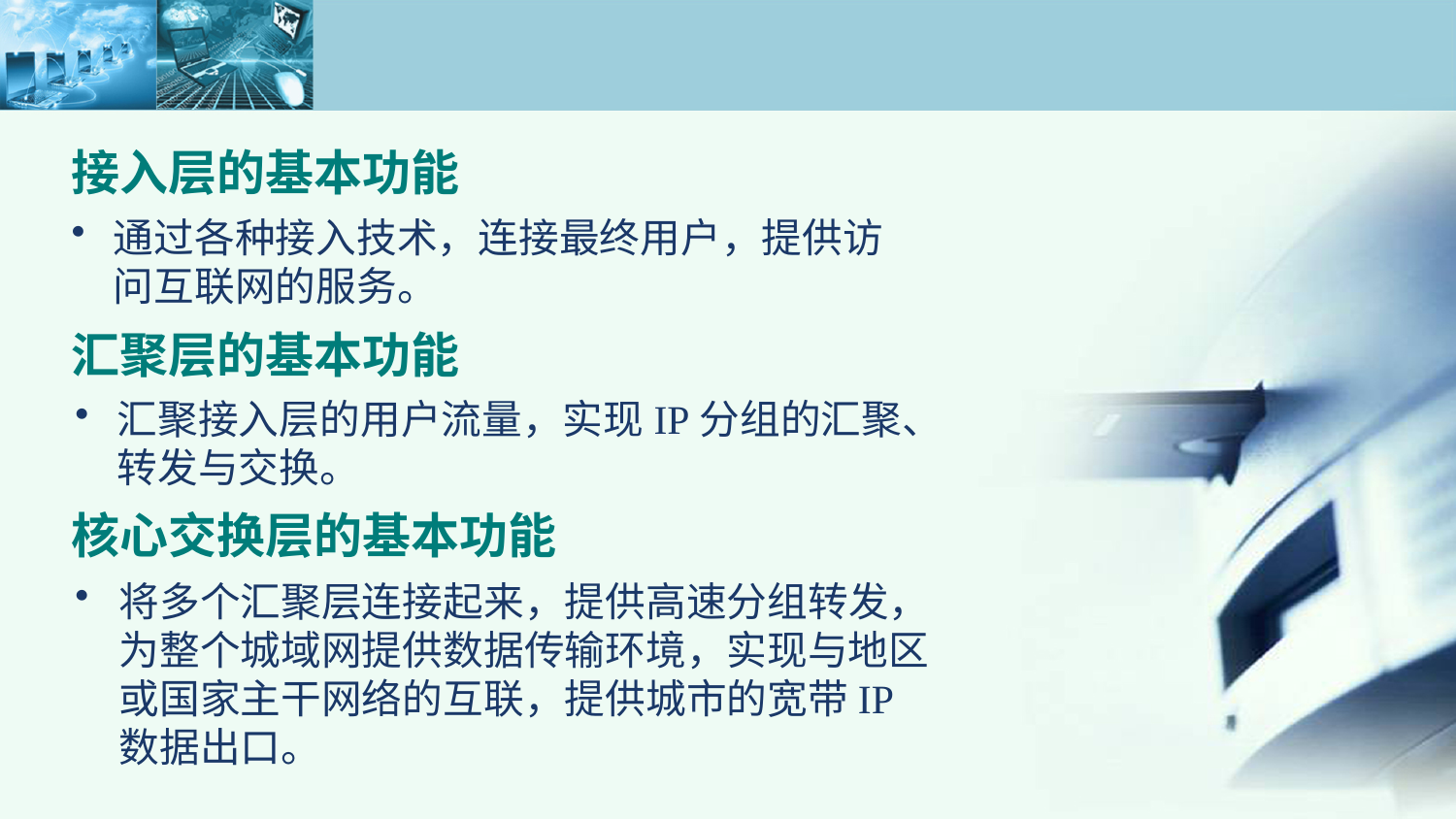

接入层的基本功能
通过各种接入技术，连接最终用户，提供访问互联网的服务。
汇聚层的基本功能
汇聚接入层的用户流量，实现IP分组的汇聚、转发与交换。

核心交换层的基本功能
将多个汇聚层连接起来，提供高速分组转发，为整个城域网提供数据传输环境，实现与地区或国家主干网络的互联，提供城市的宽带IP数据出口。